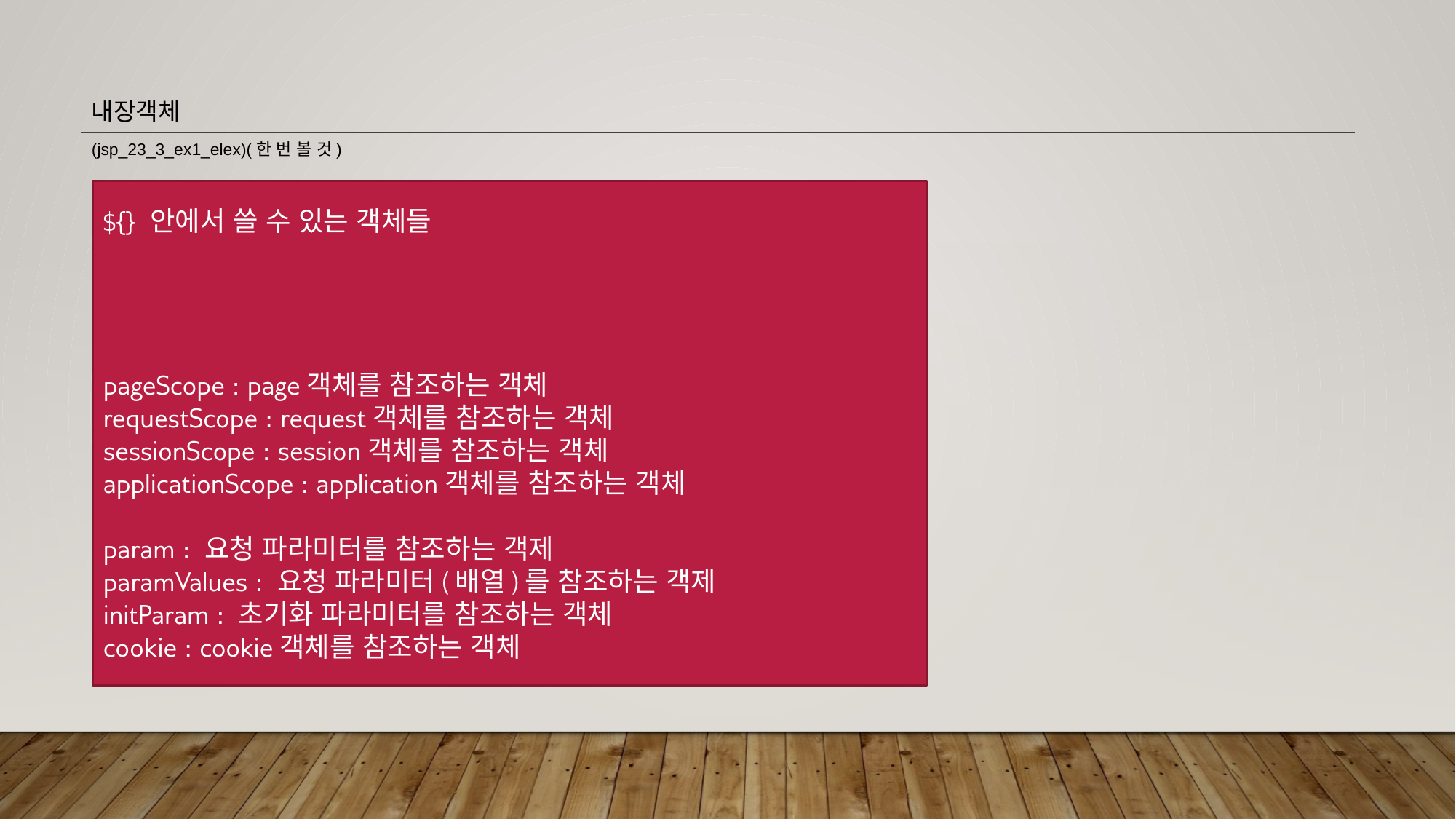

내장객체
(jsp_23_3_ex1_elex)(한 번 볼 것)
${} 안에서 쓸 수 있는 객체들

pageScope : page객체를 참조하는 객체
requestScope : request객체를 참조하는 객체
sessionScope : session객체를 참조하는 객체
applicationScope : application객체를 참조하는 객체

param : 요청 파라미터를 참조하는 객제
paramValues : 요청 파라미터(배열)를 참조하는 객제
initParam : 초기화 파라미터를 참조하는 객체
cookie : cookie객체를 참조하는 객체